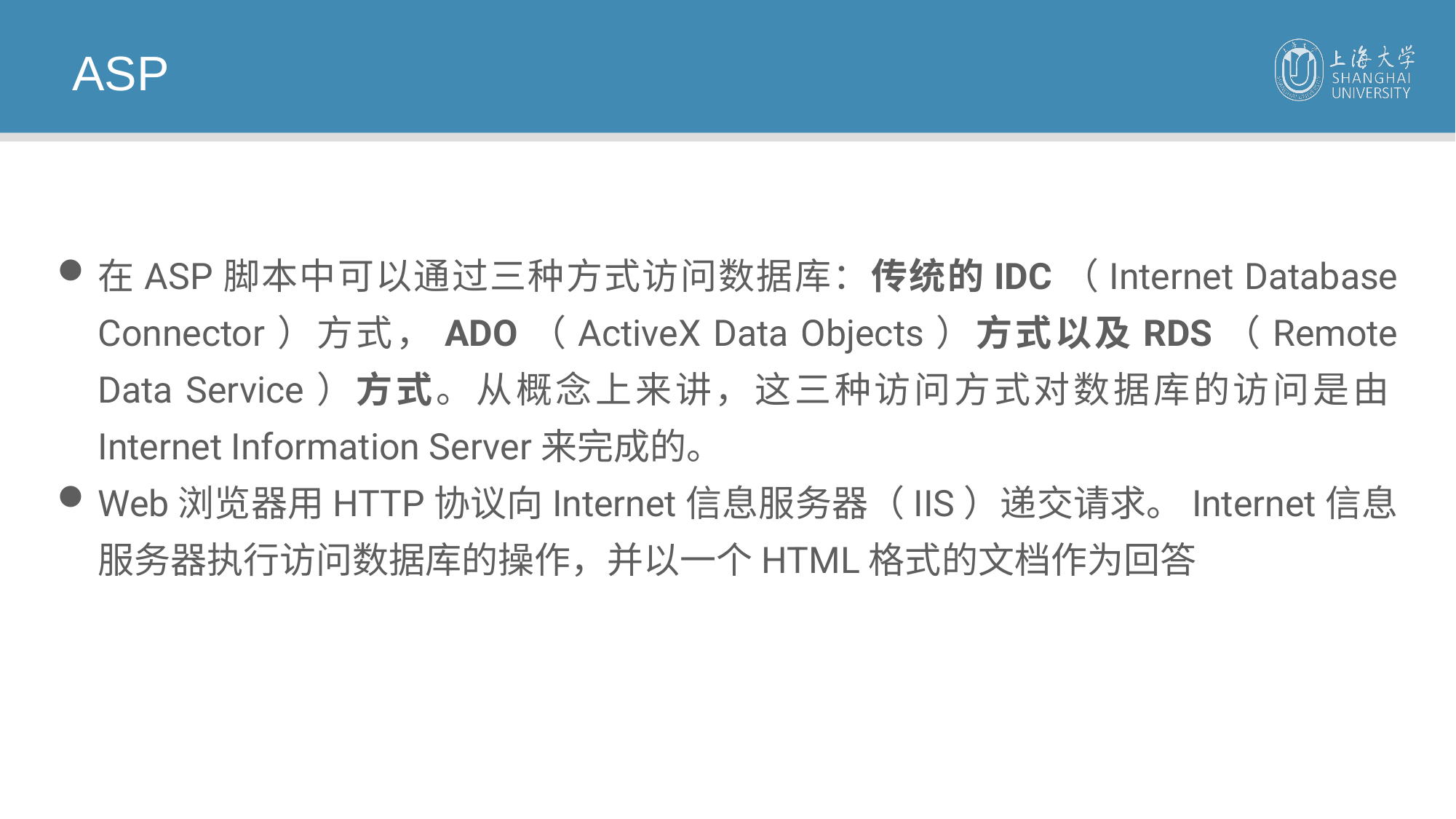

ASP
在ASP脚本中可以通过三种方式访问数据库：传统的IDC（Internet Database Connector）方式，ADO（ActiveX Data Objects）方式以及RDS（Remote Data Service）方式。从概念上来讲，这三种访问方式对数据库的访问是由Internet Information Server来完成的。
Web浏览器用HTTP协议向Internet信息服务器（IIS）递交请求。Internet信息服务器执行访问数据库的操作，并以一个HTML格式的文档作为回答